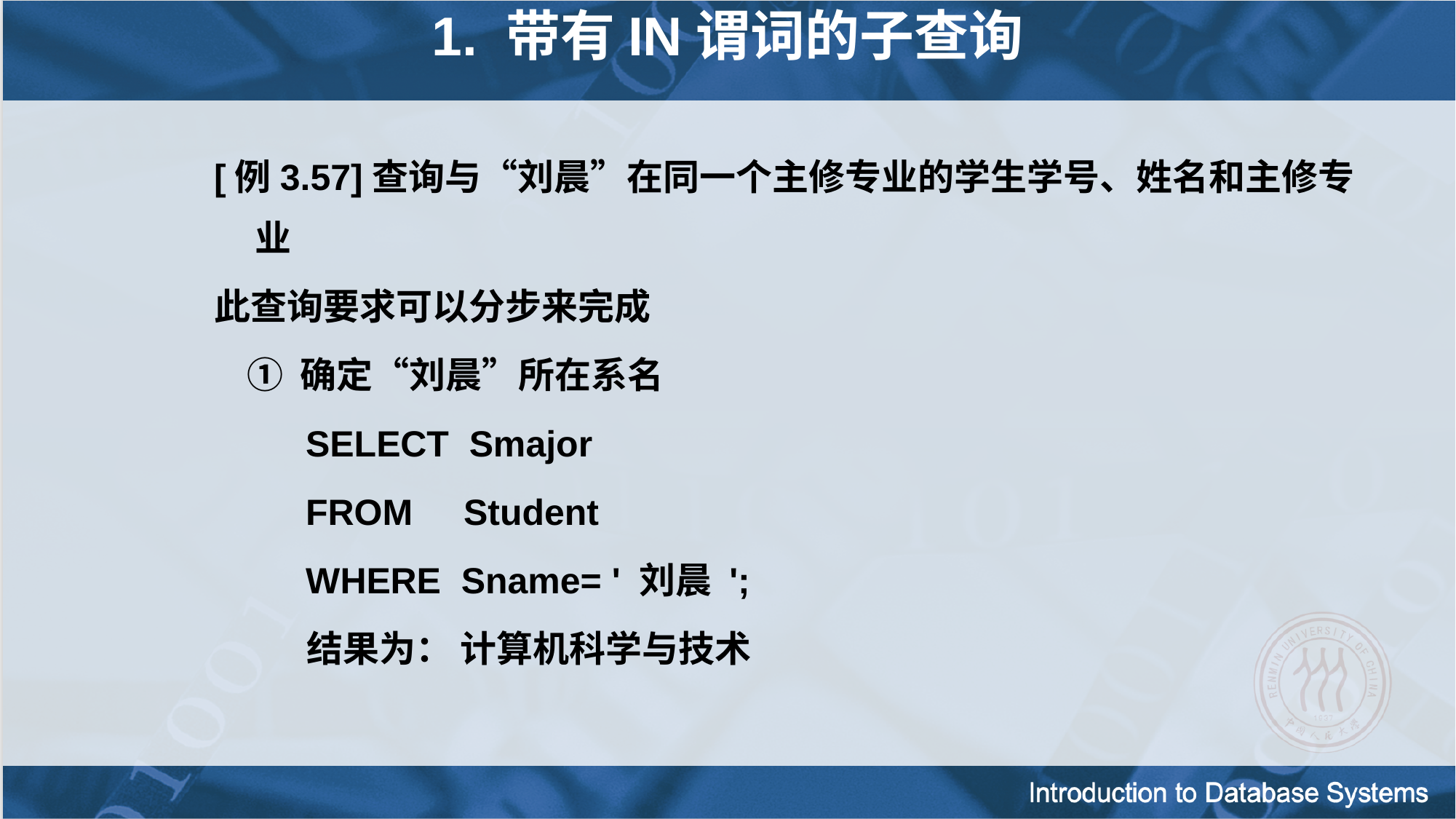

1. 带有IN谓词的子查询
[例3.57]查询与“刘晨”在同一个主修专业的学生学号、姓名和主修专业
此查询要求可以分步来完成
    ① 确定“刘晨”所在系名
         SELECT  Smajor
         FROM     Student
         WHERE  Sname= ' 刘晨 ';
	      结果为： 计算机科学与技术